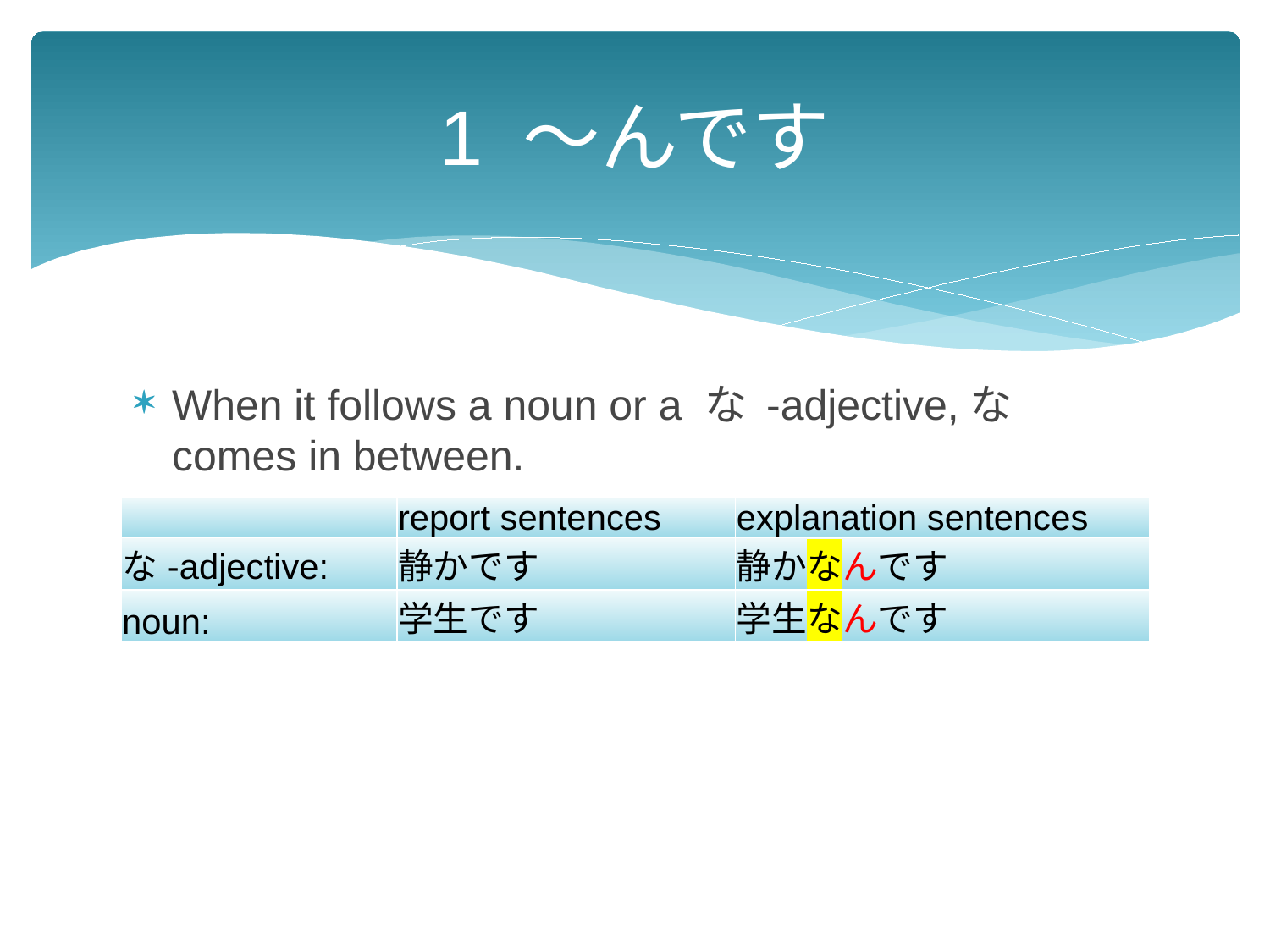

# 1 ～んです
When it follows a noun or a な -adjective,な comes in between.
|  | report sentences | explanation sentences |
| --- | --- | --- |
| な-adjective: | 静かです | 静かなんです |
| noun: | 学生です | 学生なんです |